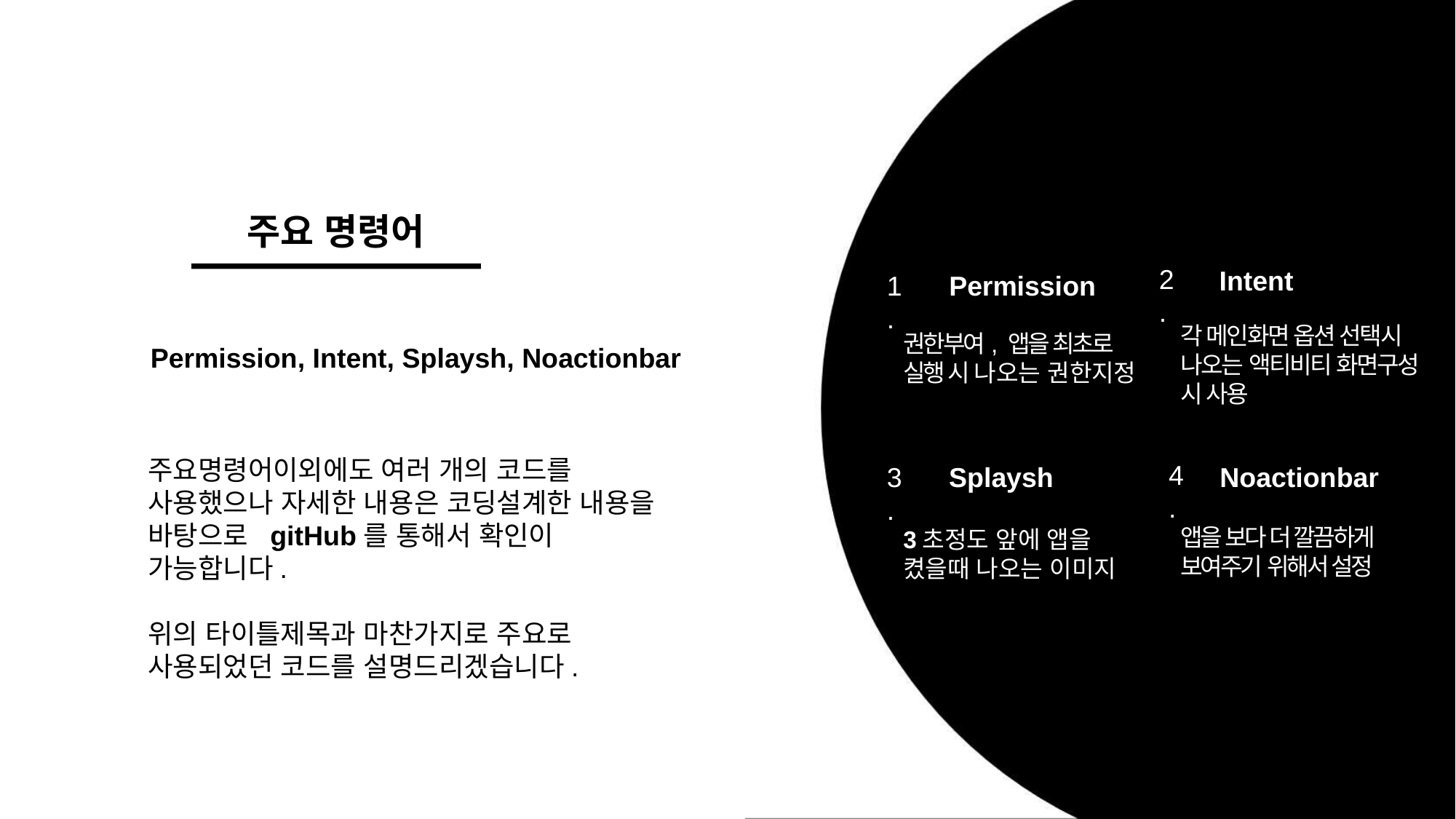

주요 명령어
2.
Intent

1.
Permission
각 메인화면 옵션 선택시
나오는 액티비티 화면구성 시 사용
권한부여, 앱을 최초로
실행 시 나오는 권한지정
Permission, Intent, Splaysh, Noactionbar
주요명령어이외에도 여러 개의 코드를 사용했으나 자세한 내용은 코딩설계한 내용을 바탕으로  gitHub를 통해서 확인이 가능합니다.

위의 타이틀제목과 마찬가지로 주요로 사용되었던 코드를 설명드리겠습니다.
4.
3.
Splaysh
Noactionbar
앱을 보다 더 깔끔하게 보여주기 위해서 설정
3초정도 앞에 앱을
켰을때 나오는 이미지